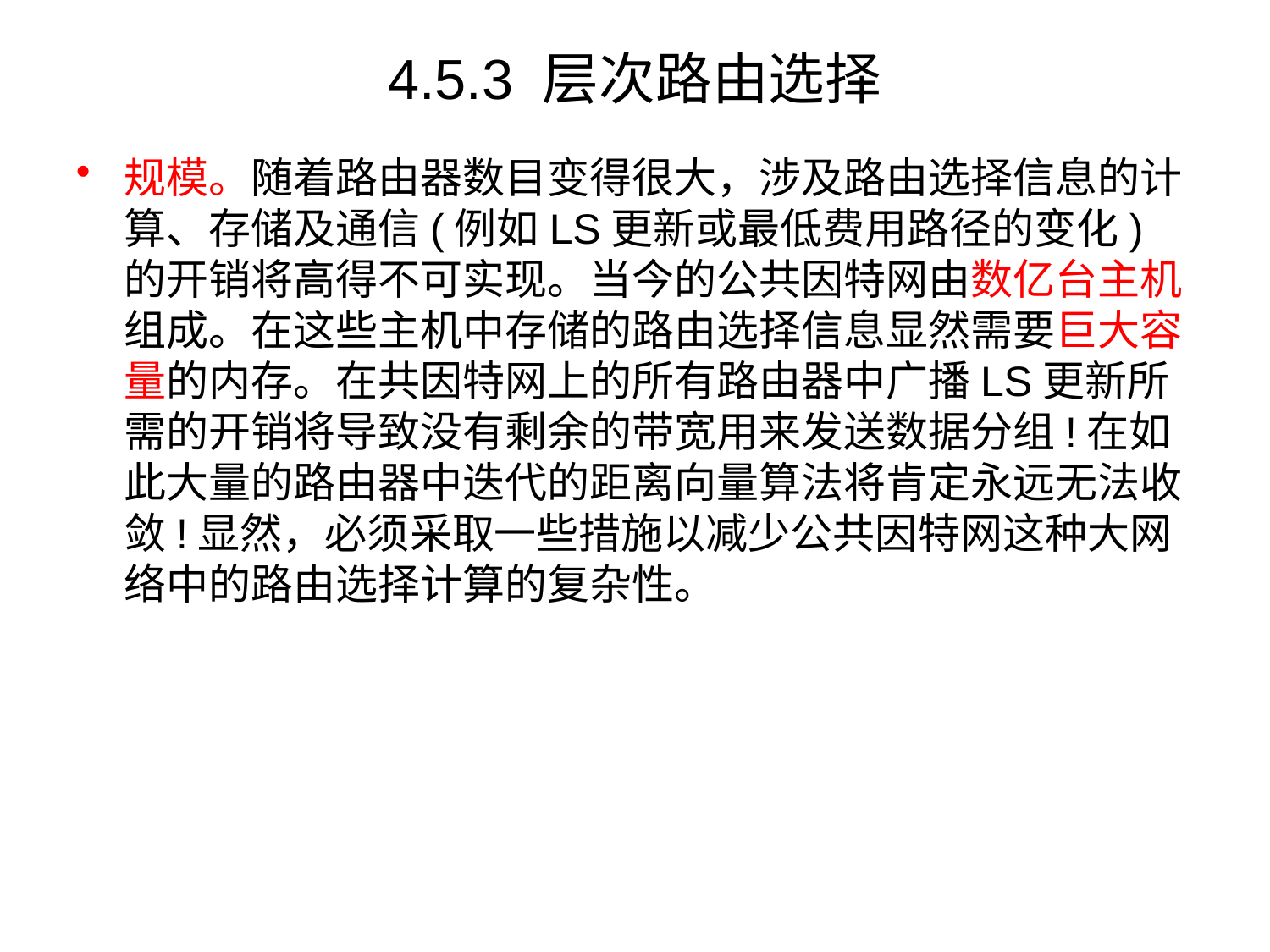

# 4.5.3 层次路由选择
规模。随着路由器数目变得很大，涉及路由选择信息的计算、存储及通信(例如LS更新或最低费用路径的变化)的开销将高得不可实现。当今的公共因特网由数亿台主机组成。在这些主机中存储的路由选择信息显然需要巨大容量的内存。在共因特网上的所有路由器中广播LS更新所需的开销将导致没有剩余的带宽用来发送数据分组!在如此大量的路由器中迭代的距离向量算法将肯定永远无法收敛!显然，必须采取一些措施以减少公共因特网这种大网络中的路由选择计算的复杂性。